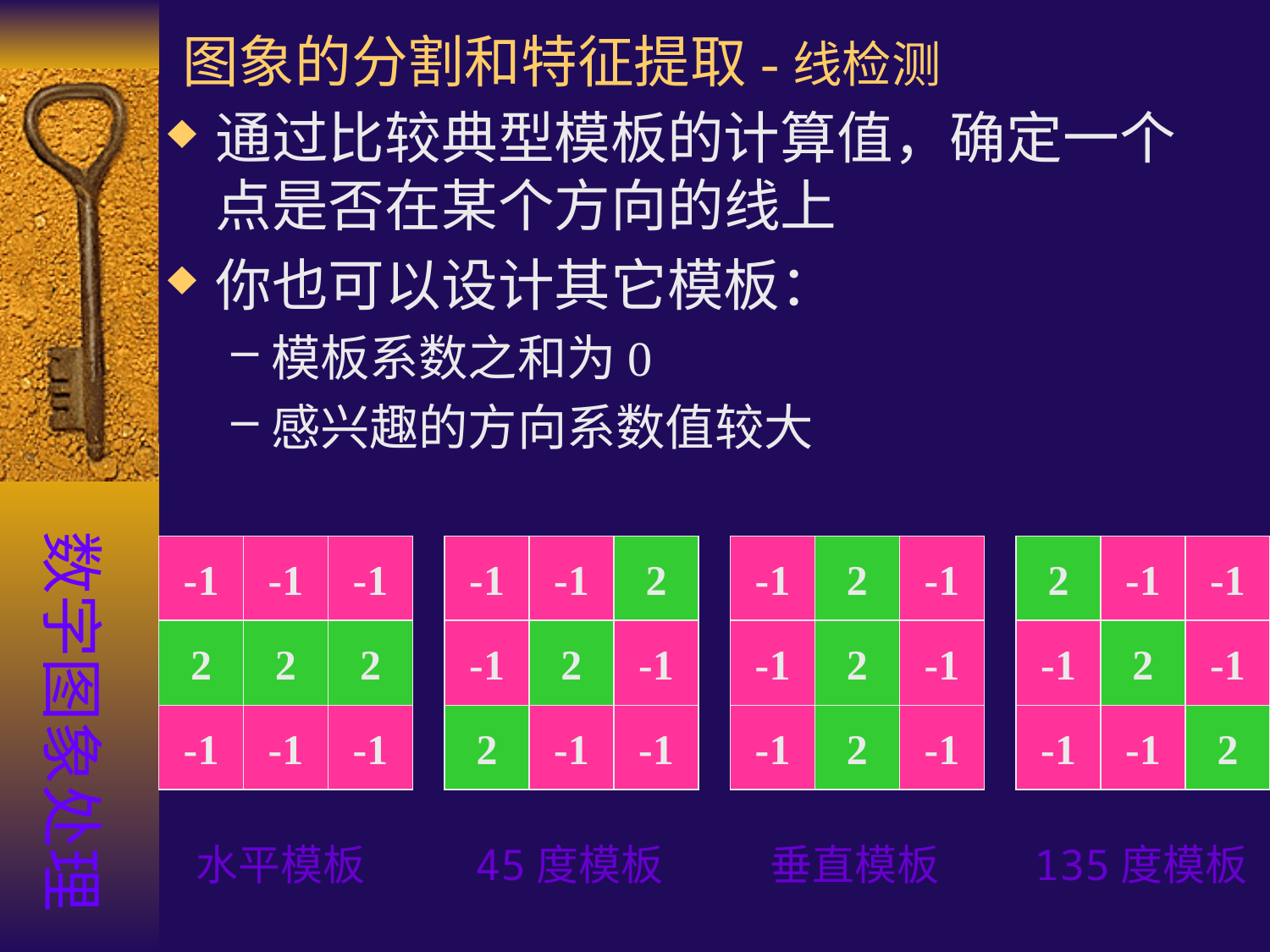

# 图象的分割和特征提取-线检测
通过比较典型模板的计算值，确定一个点是否在某个方向的线上
你也可以设计其它模板：
模板系数之和为0
感兴趣的方向系数值较大
数字图象处理
-1
-1
-1
2
2
2
-1
-1
-1
水平模板
-1
-1
2
-1
2
-1
2
-1
-1
45度模板
-1
2
-1
-1
2
-1
-1
2
-1
垂直模板
2
-1
-1
-1
2
-1
-1
-1
2
135度模板